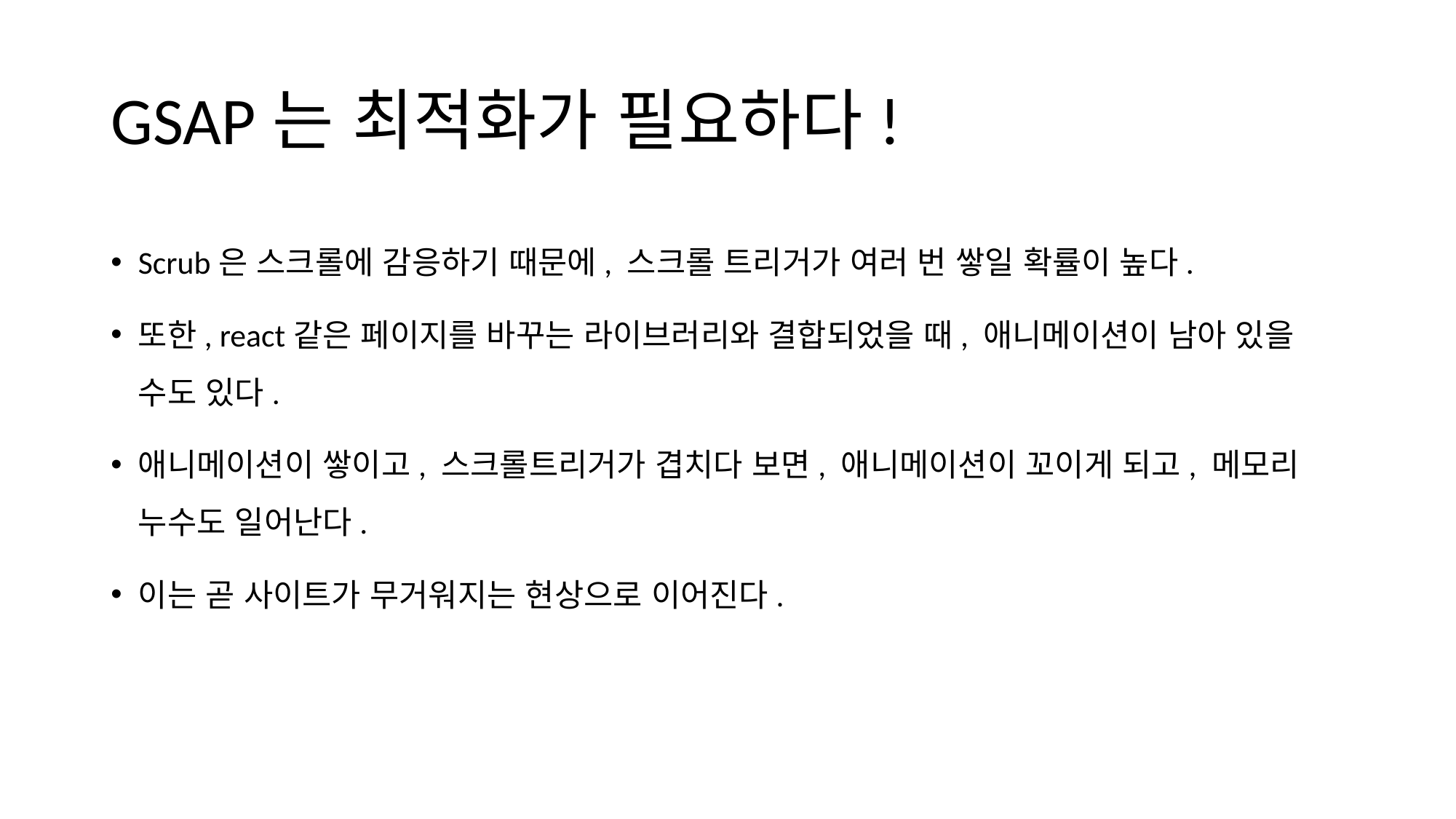

# GSAP는 최적화가 필요하다!
Scrub은 스크롤에 감응하기 때문에, 스크롤 트리거가 여러 번 쌓일 확률이 높다.
또한, react같은 페이지를 바꾸는 라이브러리와 결합되었을 때, 애니메이션이 남아 있을 수도 있다.
애니메이션이 쌓이고, 스크롤트리거가 겹치다 보면, 애니메이션이 꼬이게 되고, 메모리 누수도 일어난다.
이는 곧 사이트가 무거워지는 현상으로 이어진다.